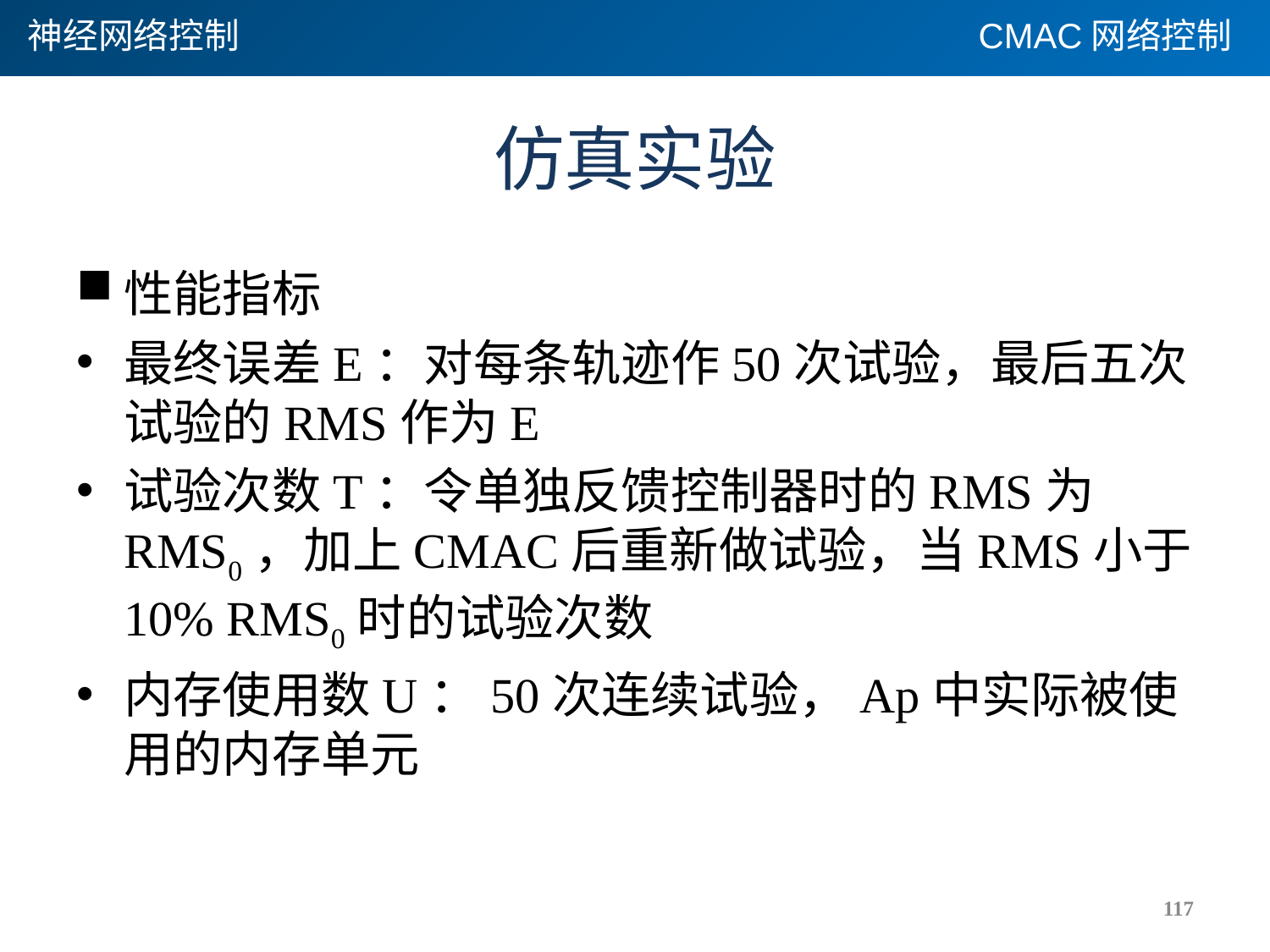

神经网络控制
CMAC网络控制

# 仿真实验
性能指标
最终误差E：对每条轨迹作50次试验，最后五次试验的RMS作为E
试验次数T：令单独反馈控制器时的RMS为RMS0，加上CMAC后重新做试验，当RMS小于10% RMS0时的试验次数
内存使用数U：50次连续试验，Ap中实际被使用的内存单元

117